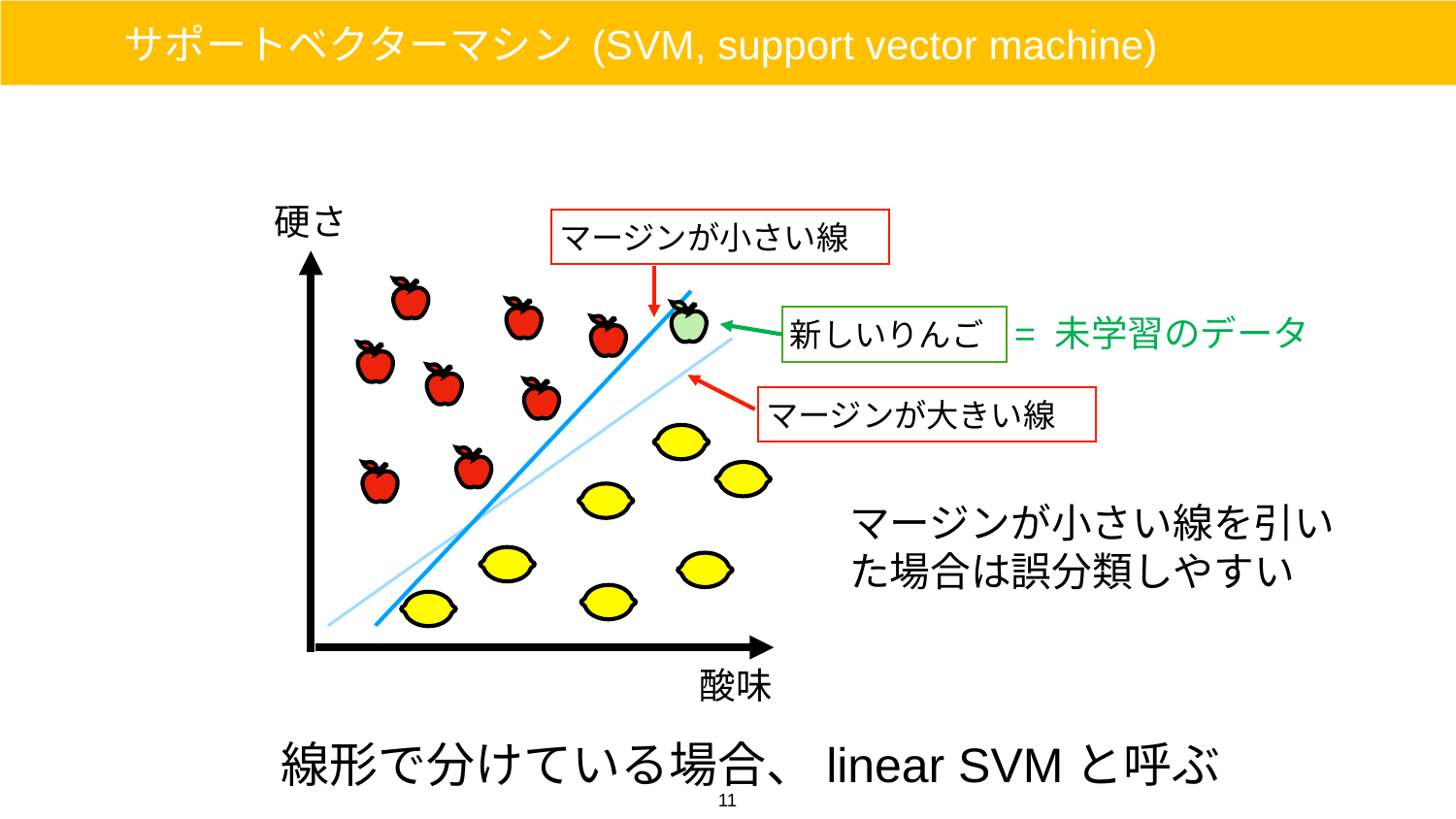

サポートベクターマシン (SVM, support vector machine)
硬さ
マージンが小さい線

= 未学習のデータ

新しいりんご

マージンが大きい線

マージンが小さい線を引いた場合は誤分類しやすい

酸味
線形で分けている場合、linear SVMと呼ぶ
11